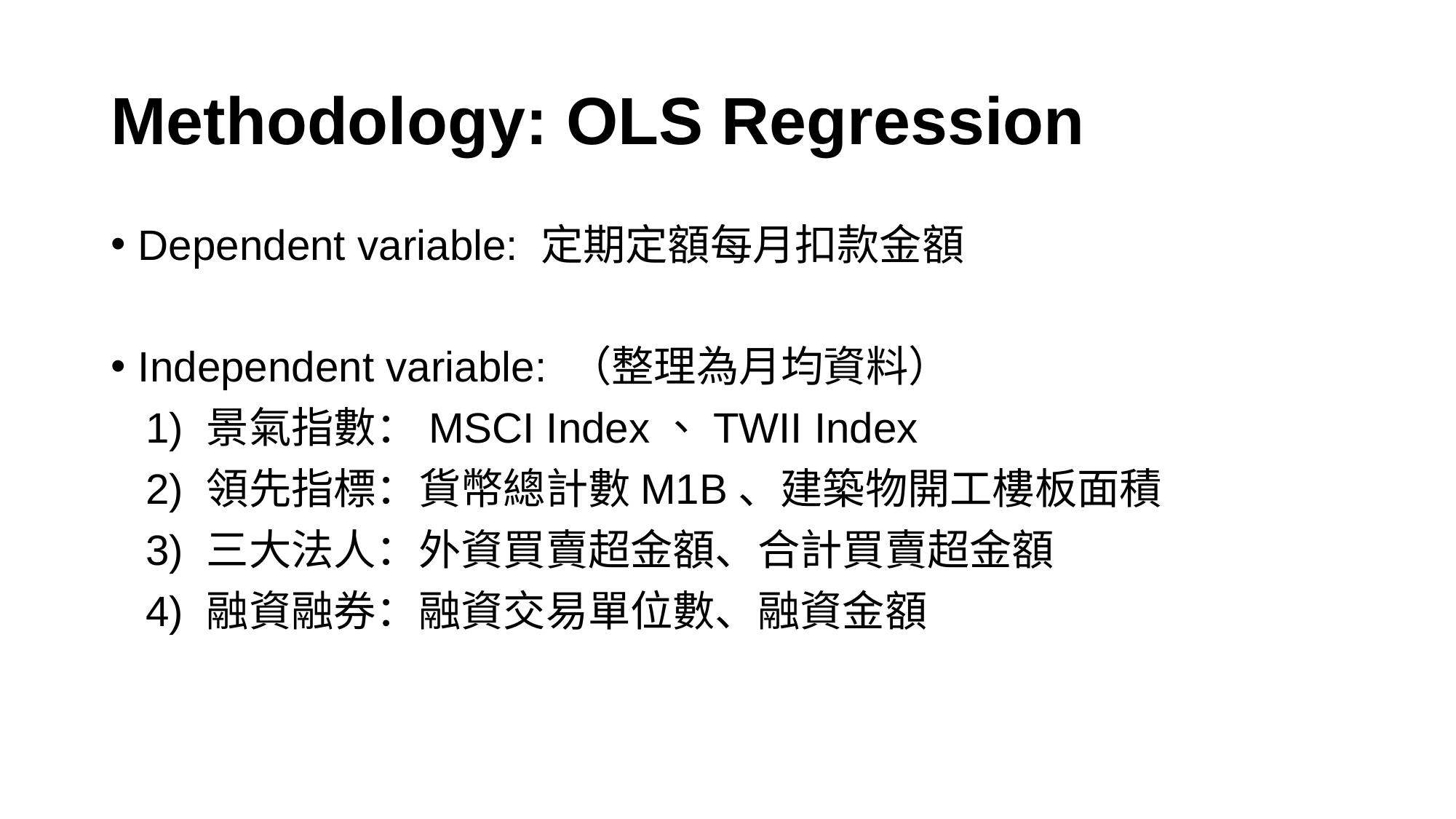

# Methodology: OLS Regression
Dependent variable: 定期定額每月扣款金額

Independent variable: （整理為月均資料）
景氣指數：MSCI Index、TWII Index
領先指標：貨幣總計數M1B、建築物開工樓板面積
三大法人：外資買賣超金額、合計買賣超金額
融資融券：融資交易單位數、融資金額